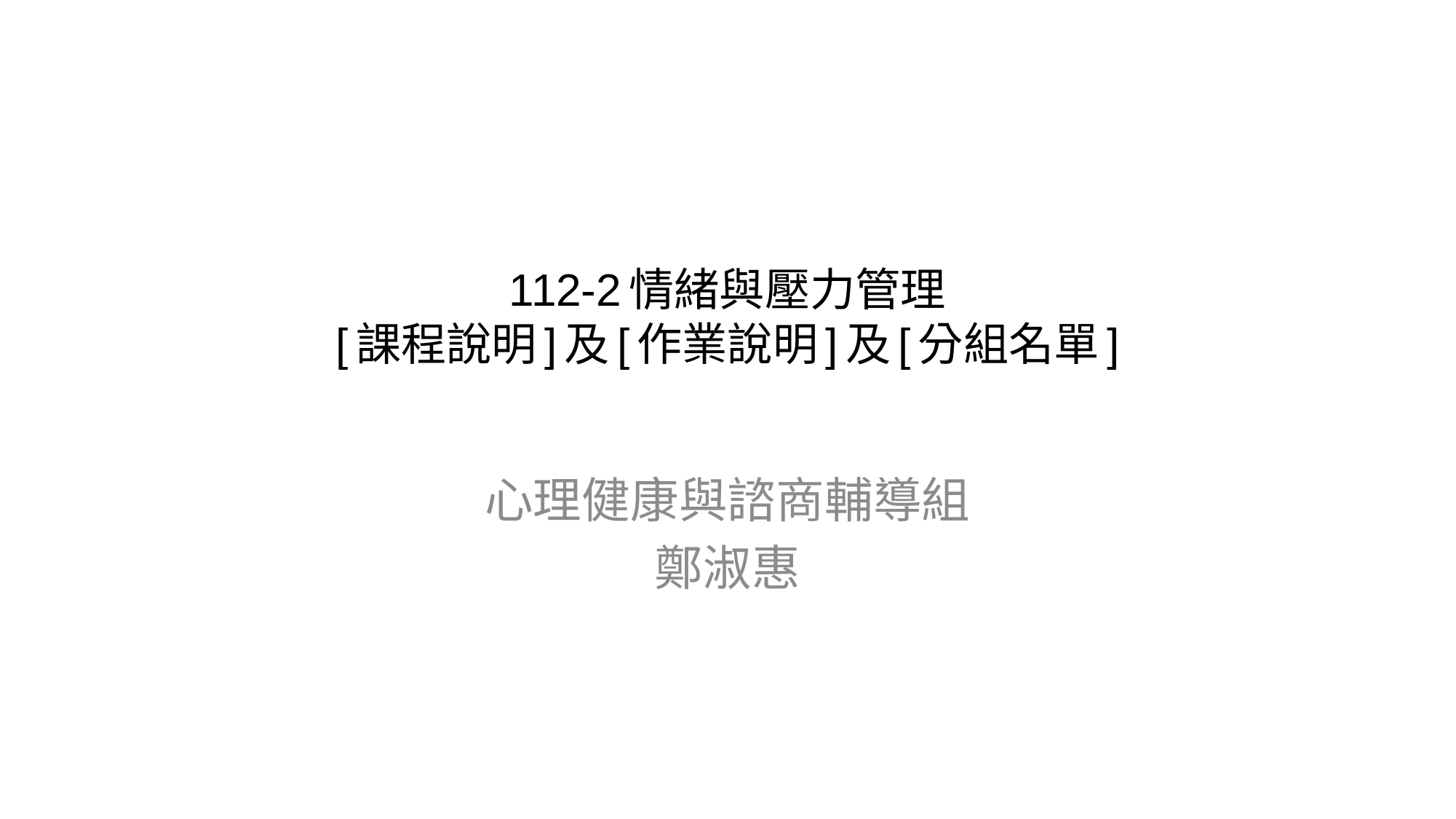

# 112-2情緒與壓力管理 [課程說明]及[作業說明]及[分組名單]
心理健康與諮商輔導組
鄭淑惠